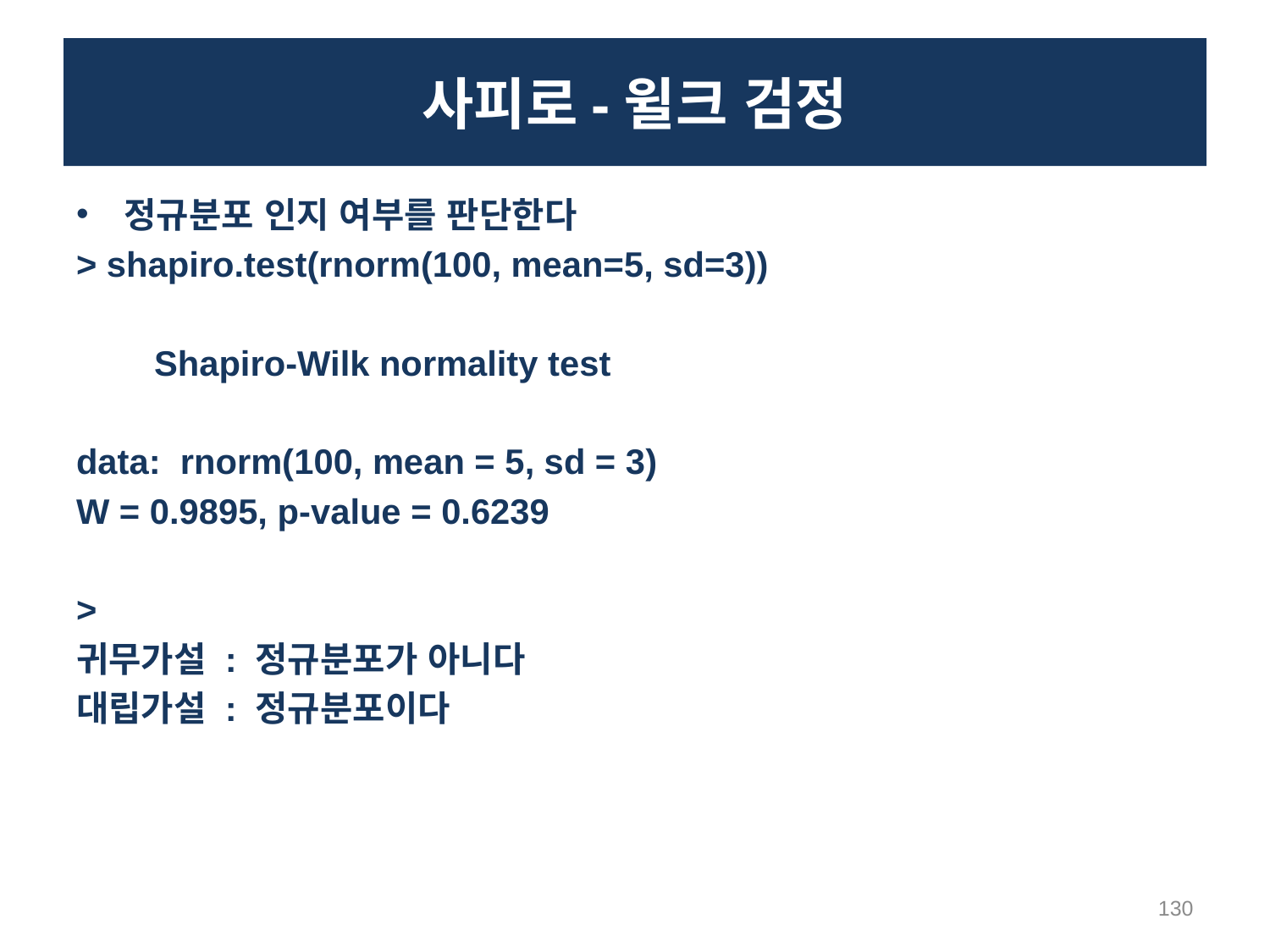

# 사피로-윌크 검정
정규분포 인지 여부를 판단한다
> shapiro.test(rnorm(100, mean=5, sd=3))

        Shapiro-Wilk normality test

data:  rnorm(100, mean = 5, sd = 3)
W = 0.9895, p-value = 0.6239

>
귀무가설 : 정규분포가 아니다
대립가설 : 정규분포이다
130